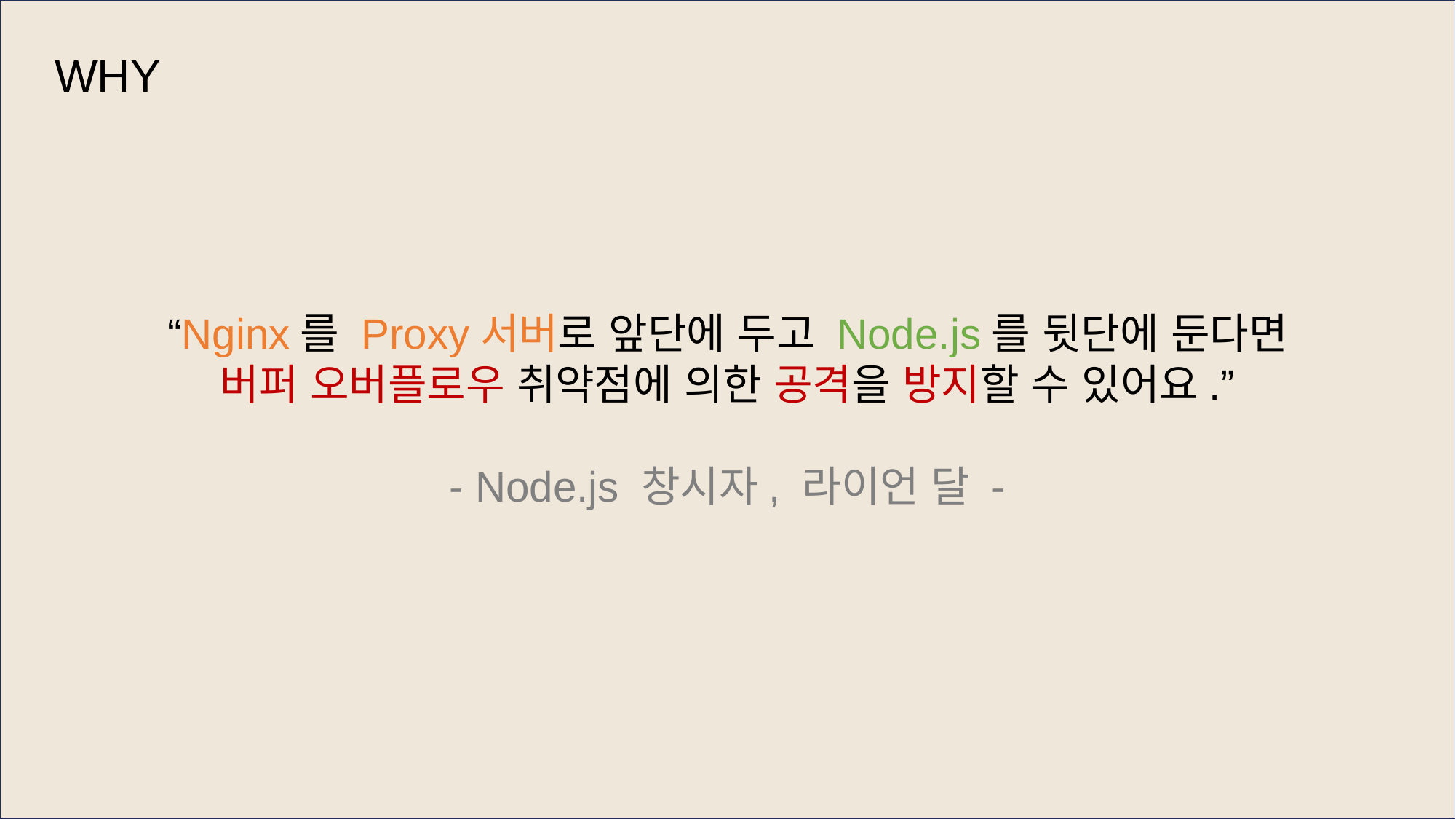

WHY
“Nginx를 Proxy서버로 앞단에 두고 Node.js를 뒷단에 둔다면
버퍼 오버플로우 취약점에 의한 공격을 방지할 수 있어요.”

- Node.js 창시자, 라이언 달 -